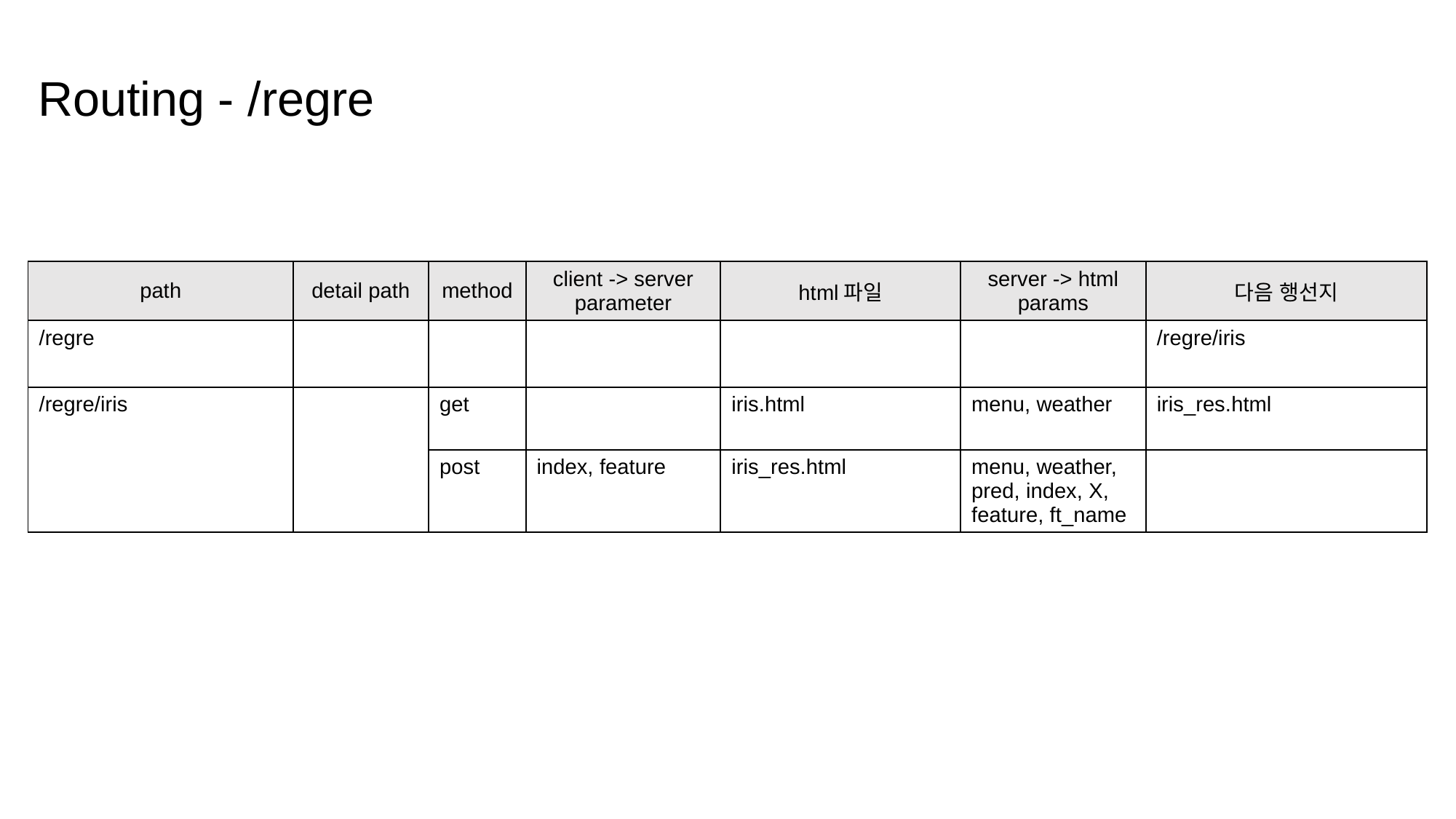

# Routing - /regre
| path | detail path | method | client -> server parameter | html파일 | server -> html params | 다음 행선지 |
| --- | --- | --- | --- | --- | --- | --- |
| /regre |  |  |  |  |  | /regre/iris |
| /regre/iris |  | get |  | iris.html | menu, weather | iris\_res.html |
| /covid/update\_age\_g | <date> | post | index, feature | iris\_res.html | menu, weather, pred, index, X, feature, ft\_name |  |